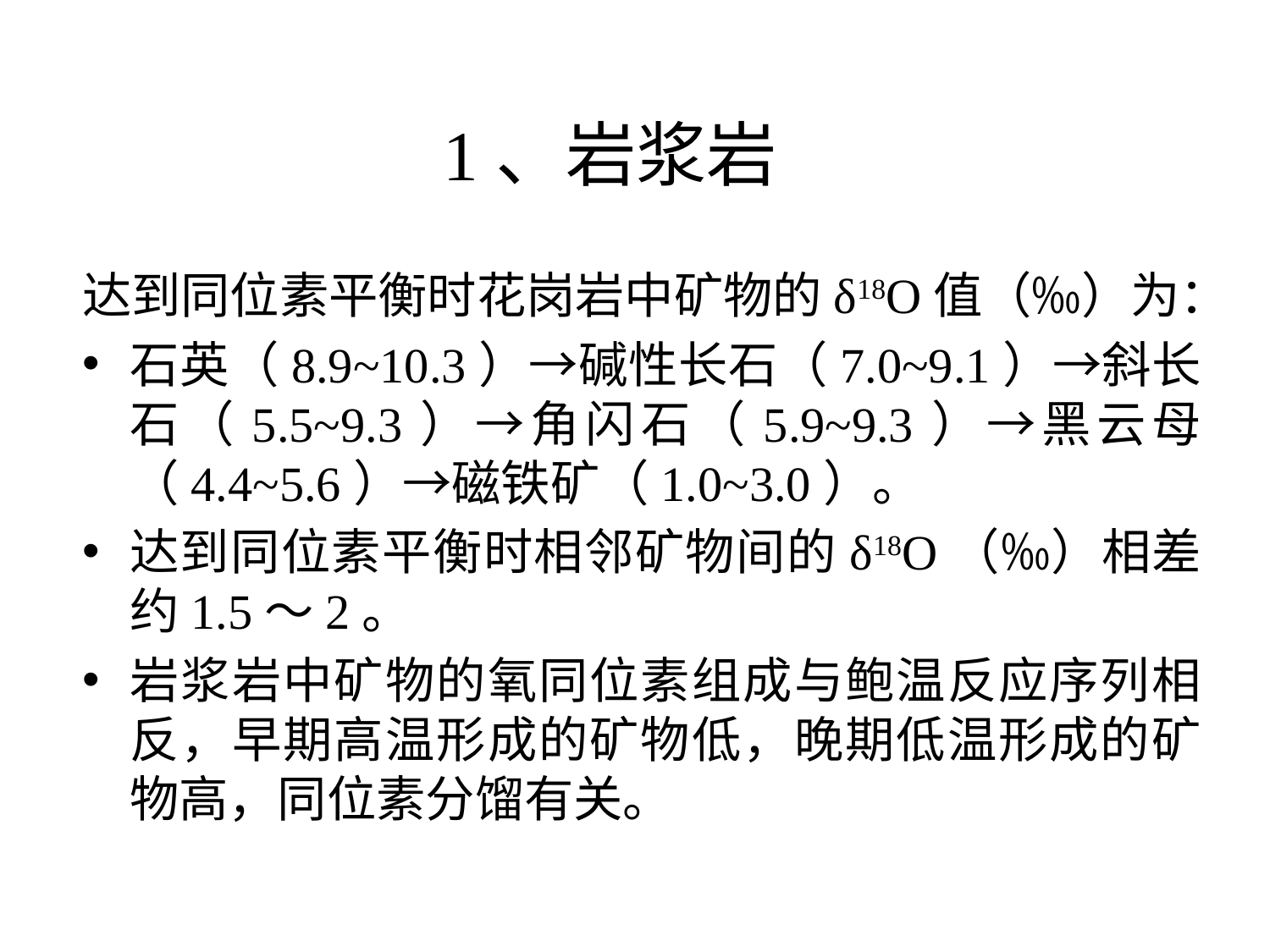

# 1、岩浆岩
达到同位素平衡时花岗岩中矿物的δ18O值（‰）为：
石英（8.9~10.3）→碱性长石（7.0~9.1）→斜长石（5.5~9.3）→角闪石（5.9~9.3）→黑云母（4.4~5.6）→磁铁矿（1.0~3.0）。
达到同位素平衡时相邻矿物间的δ18O（‰）相差约1.5～2。
岩浆岩中矿物的氧同位素组成与鲍温反应序列相反，早期高温形成的矿物低，晚期低温形成的矿物高，同位素分馏有关。